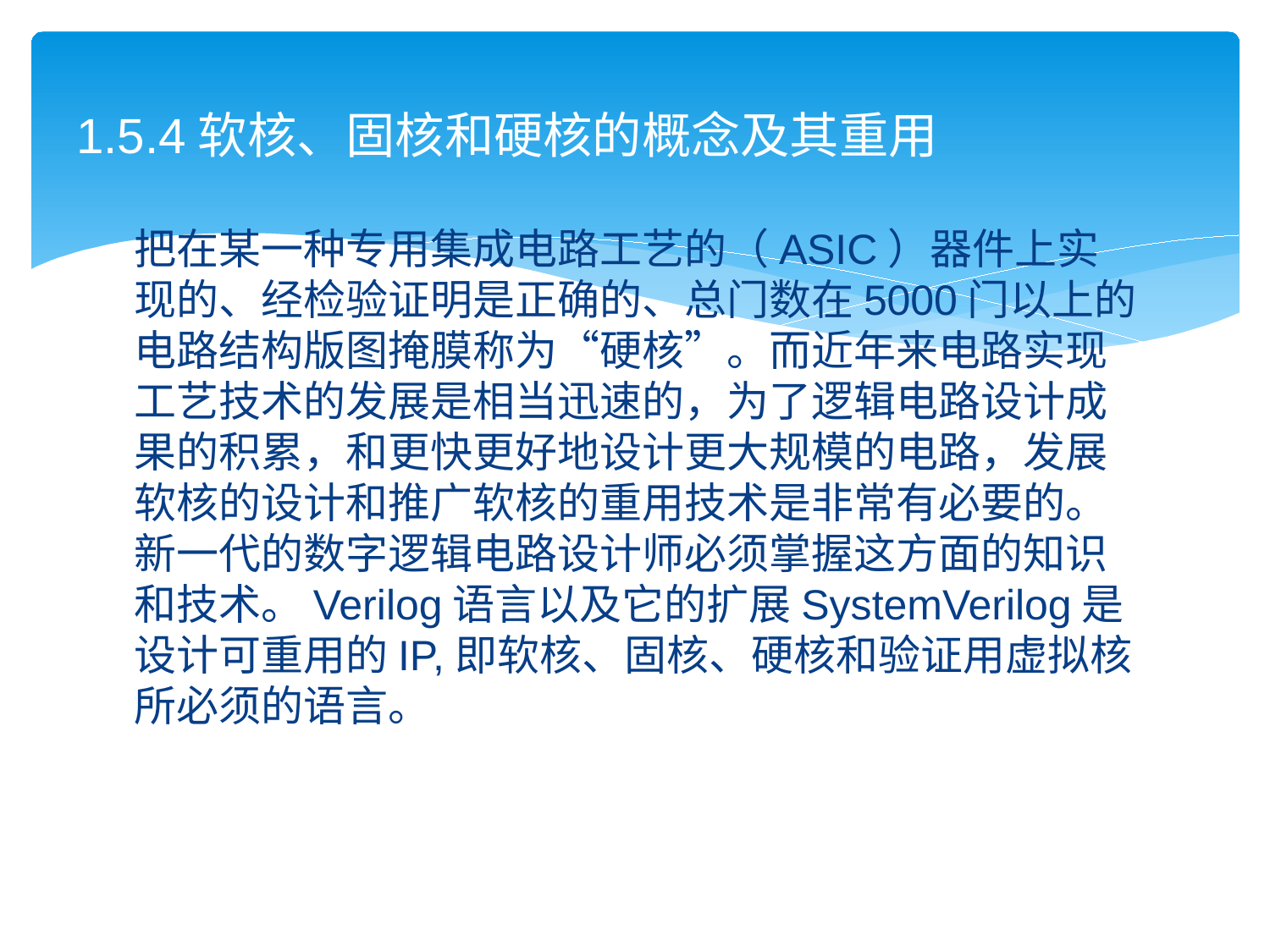

# 1.5.4软核、固核和硬核的概念及其重用
把在某一种专用集成电路工艺的（ASIC）器件上实现的、经检验证明是正确的、总门数在5000门以上的电路结构版图掩膜称为“硬核”。而近年来电路实现工艺技术的发展是相当迅速的，为了逻辑电路设计成果的积累，和更快更好地设计更大规模的电路，发展软核的设计和推广软核的重用技术是非常有必要的。新一代的数字逻辑电路设计师必须掌握这方面的知识和技术。Verilog语言以及它的扩展SystemVerilog是设计可重用的IP,即软核、固核、硬核和验证用虚拟核所必须的语言。